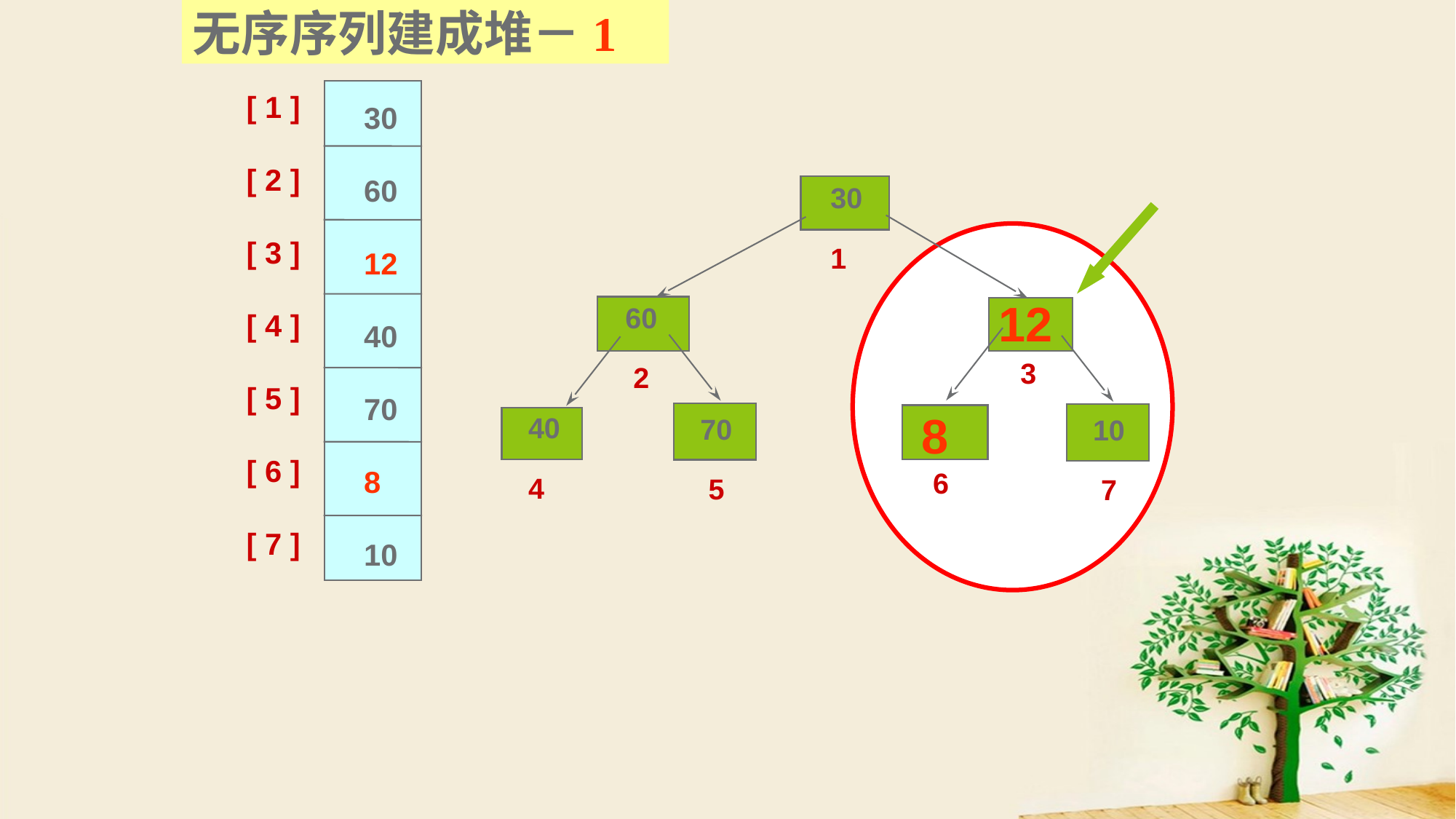

无序序列建成堆－1

[ 1 ]

[ 2 ]

[ 3 ]

[ 4 ]

[ 5 ]

[ 6 ]

[ 7 ]

30

60

12

40

70

8

10
 30

 1

 12
 60

  2

70

 5

10

 7

 3
 8

40

4

  6